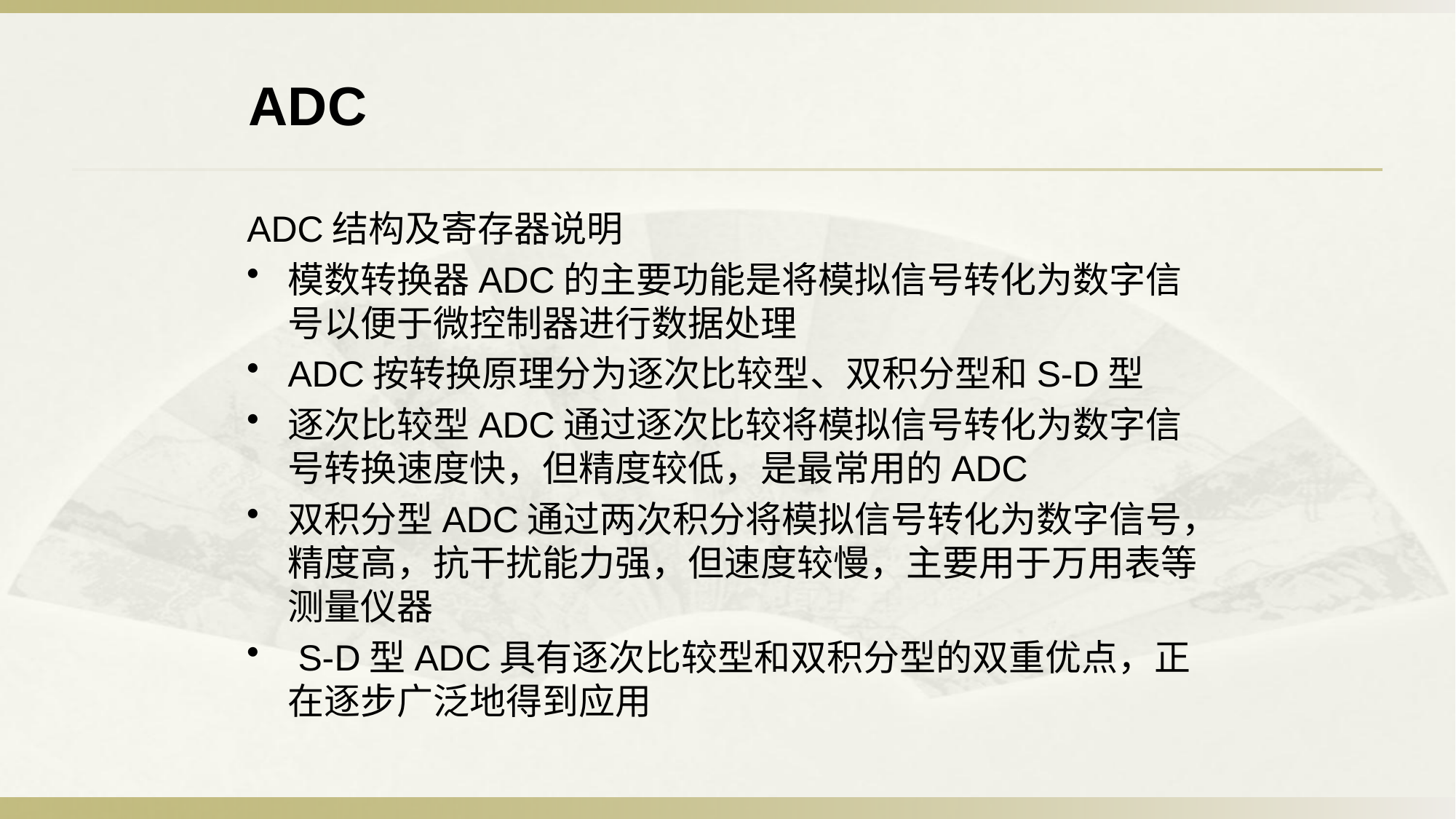

ADC
ADC结构及寄存器说明
模数转换器ADC的主要功能是将模拟信号转化为数字信号以便于微控制器进行数据处理
ADC按转换原理分为逐次比较型、双积分型和S-D型
逐次比较型ADC通过逐次比较将模拟信号转化为数字信号转换速度快，但精度较低，是最常用的ADC
双积分型ADC通过两次积分将模拟信号转化为数字信号，精度高，抗干扰能力强，但速度较慢，主要用于万用表等测量仪器
 S-D型ADC具有逐次比较型和双积分型的双重优点，正在逐步广泛地得到应用